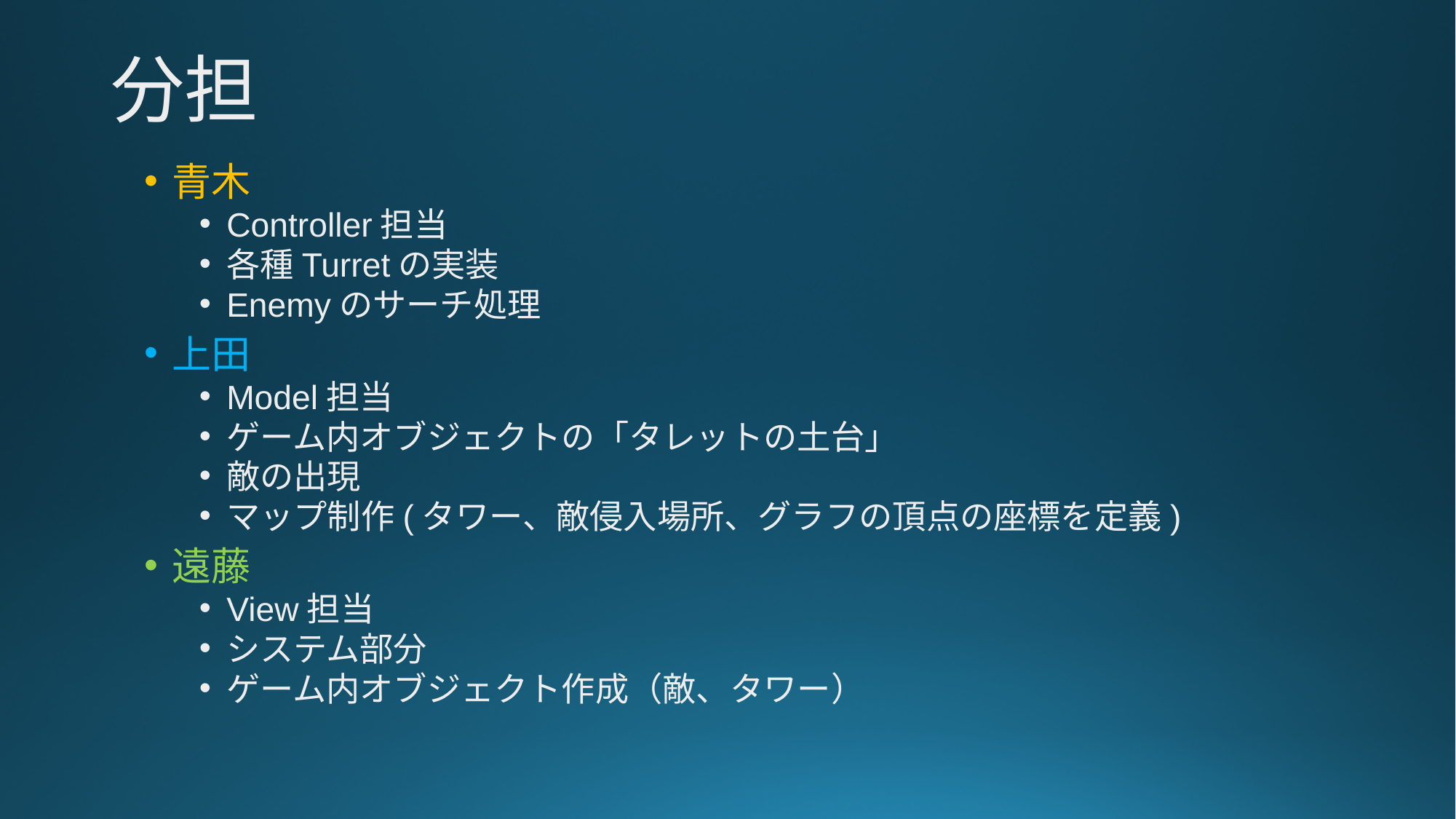

# 分担
青木
Controller担当
各種Turretの実装
Enemyのサーチ処理
上田
Model担当
ゲーム内オブジェクトの「タレットの土台」
敵の出現
マップ制作(タワー、敵侵入場所、グラフの頂点の座標を定義)
遠藤
View担当
システム部分
ゲーム内オブジェクト作成（敵、タワー）